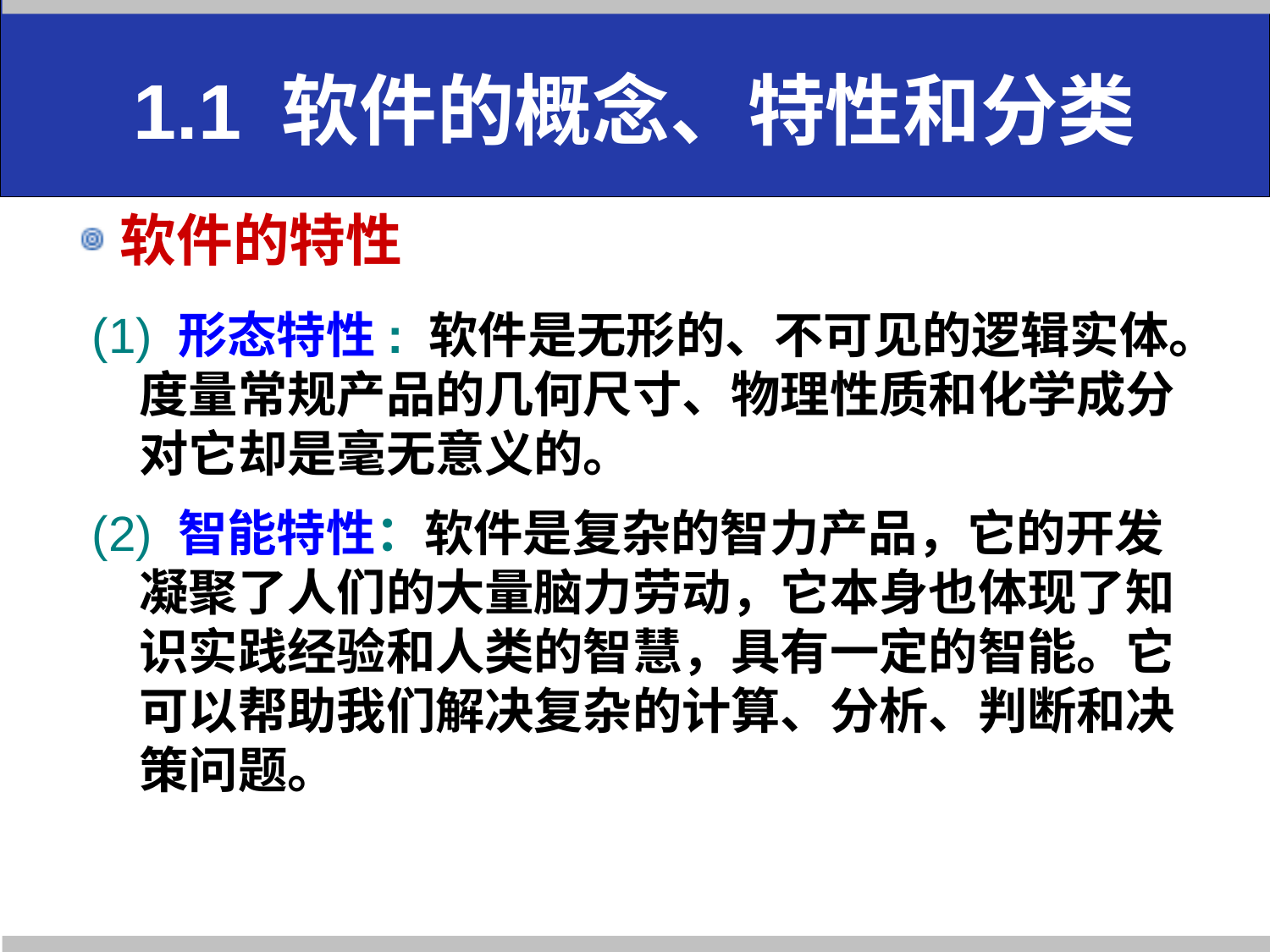

# 1.1 软件的概念、特性和分类
软件的特性
(1) 形态特性: 软件是无形的、不可见的逻辑实体。度量常规产品的几何尺寸、物理性质和化学成分对它却是毫无意义的。
(2) 智能特性：软件是复杂的智力产品，它的开发凝聚了人们的大量脑力劳动，它本身也体现了知识实践经验和人类的智慧，具有一定的智能。它可以帮助我们解决复杂的计算、分析、判断和决策问题。
18